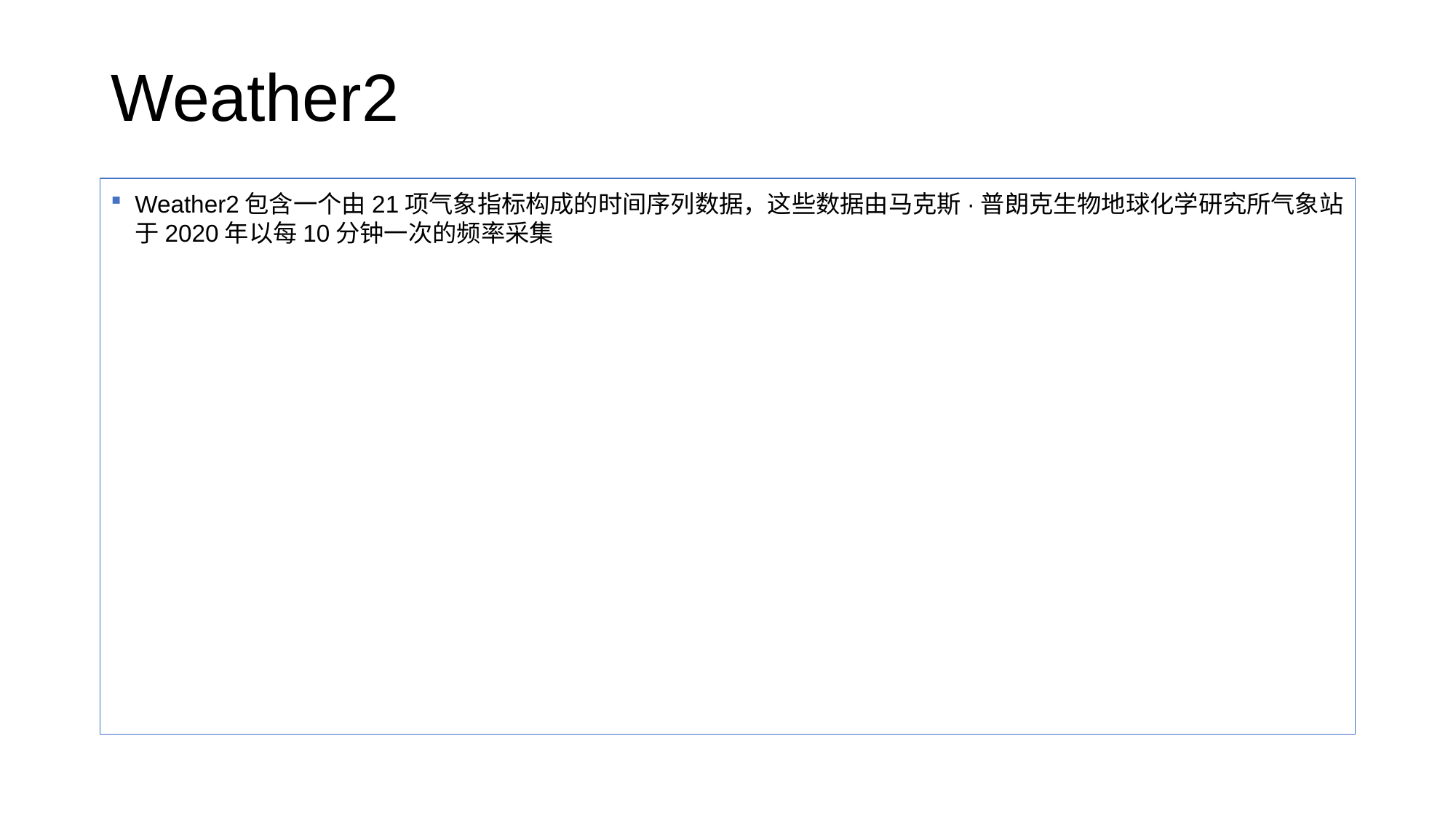

# Weather2
Weather2包含一个由21项气象指标构成的时间序列数据，这些数据由马克斯·普朗克生物地球化学研究所气象站于2020年以每10分钟一次的频率采集